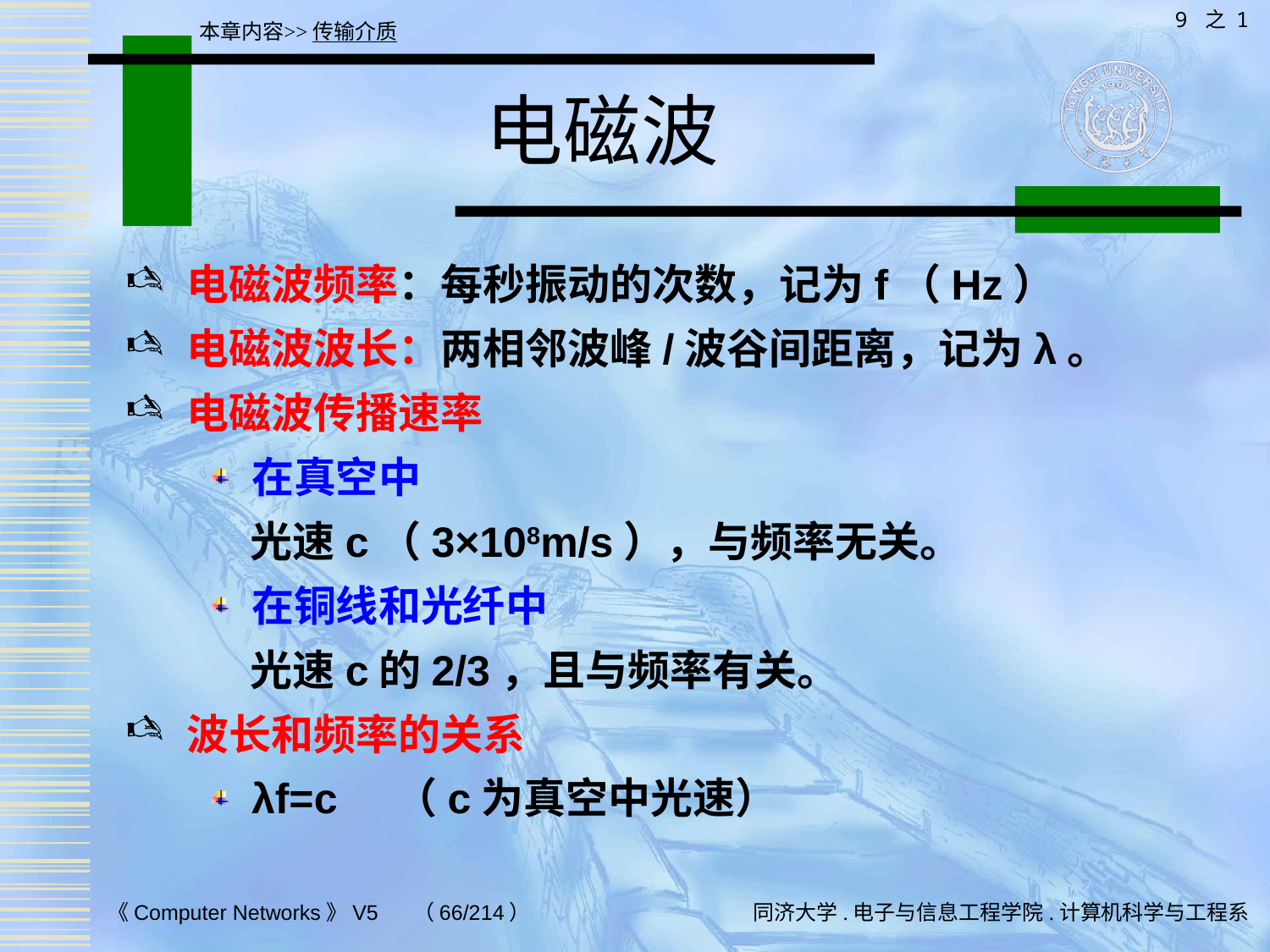

9 之 1
本章内容>>传输介质
# 电磁波
电磁波频率：每秒振动的次数，记为f（Hz）
电磁波波长：两相邻波峰/波谷间距离，记为λ。
电磁波传播速率
在真空中
   光速c（3×108m/s），与频率无关。
在铜线和光纤中
   光速c的2/3，且与频率有关。
波长和频率的关系
λf=c    （c为真空中光速）